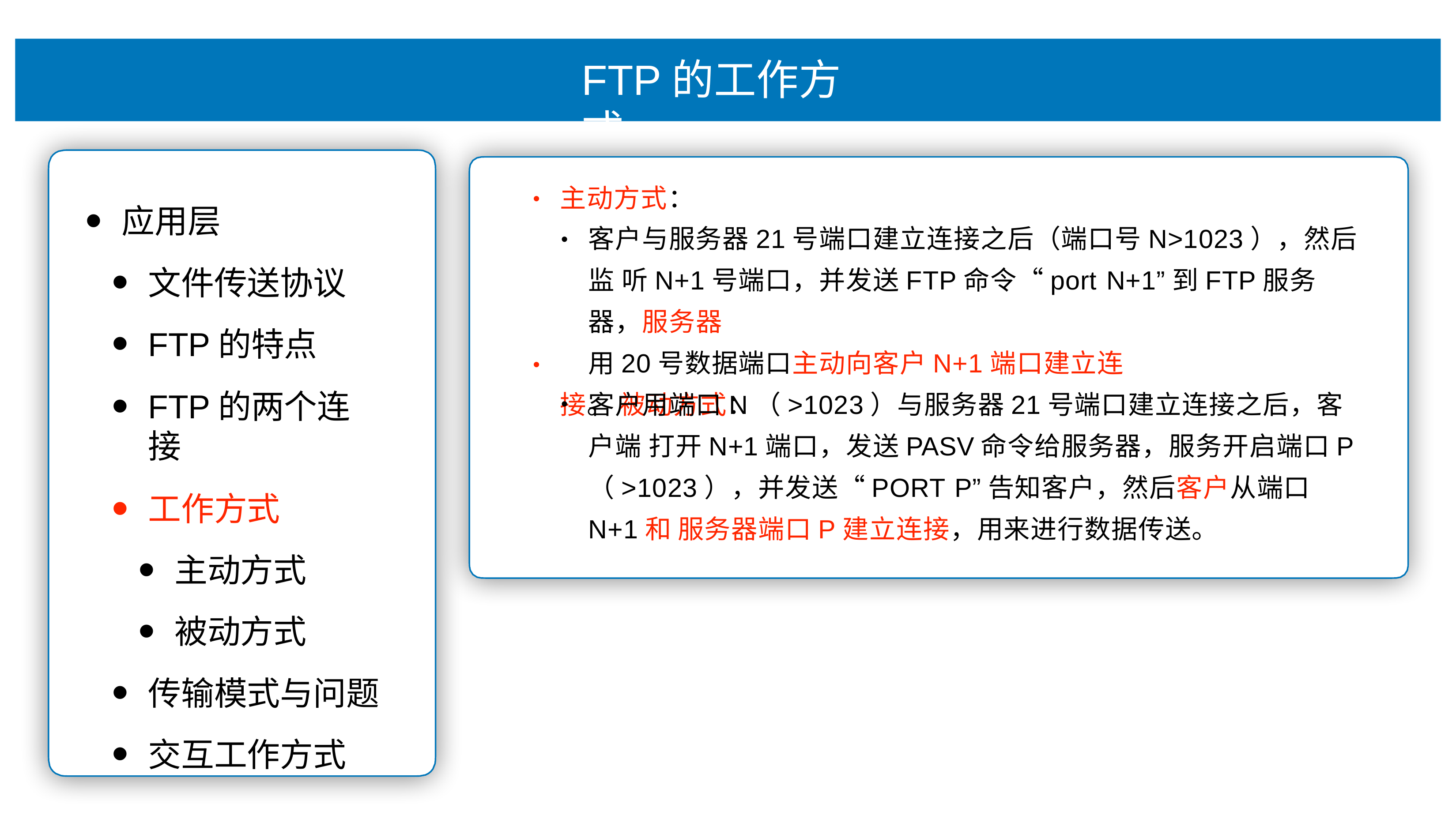

# FTP的⼯作⽅式

主动⽅式：
•
应⽤层
⽂件传送协议
FTP的特点
FTP的两个连接
⼯作⽅式
主动⽅式
被动⽅式
传输模式与问题
交互⼯作⽅式
客户与服务器21号端⼝建⽴连接之后（端⼝号N>1023），然后监 听N+1号端⼝，并发送FTP命令“port N+1”到FTP服务器，服务器
⽤20号数据端⼝主动向客户N+1端⼝建⽴连接。 被动⽅式：
•
•
客户⽤端⼝N（>1023）与服务器21号端⼝建⽴连接之后，客户端 打开N+1端⼝，发送PASV命令给服务器，服务开启端⼝P
（>1023），并发送“PORT P”告知客户，然后客户从端⼝N+1和 服务器端⼝P建⽴连接，⽤来进⾏数据传送。